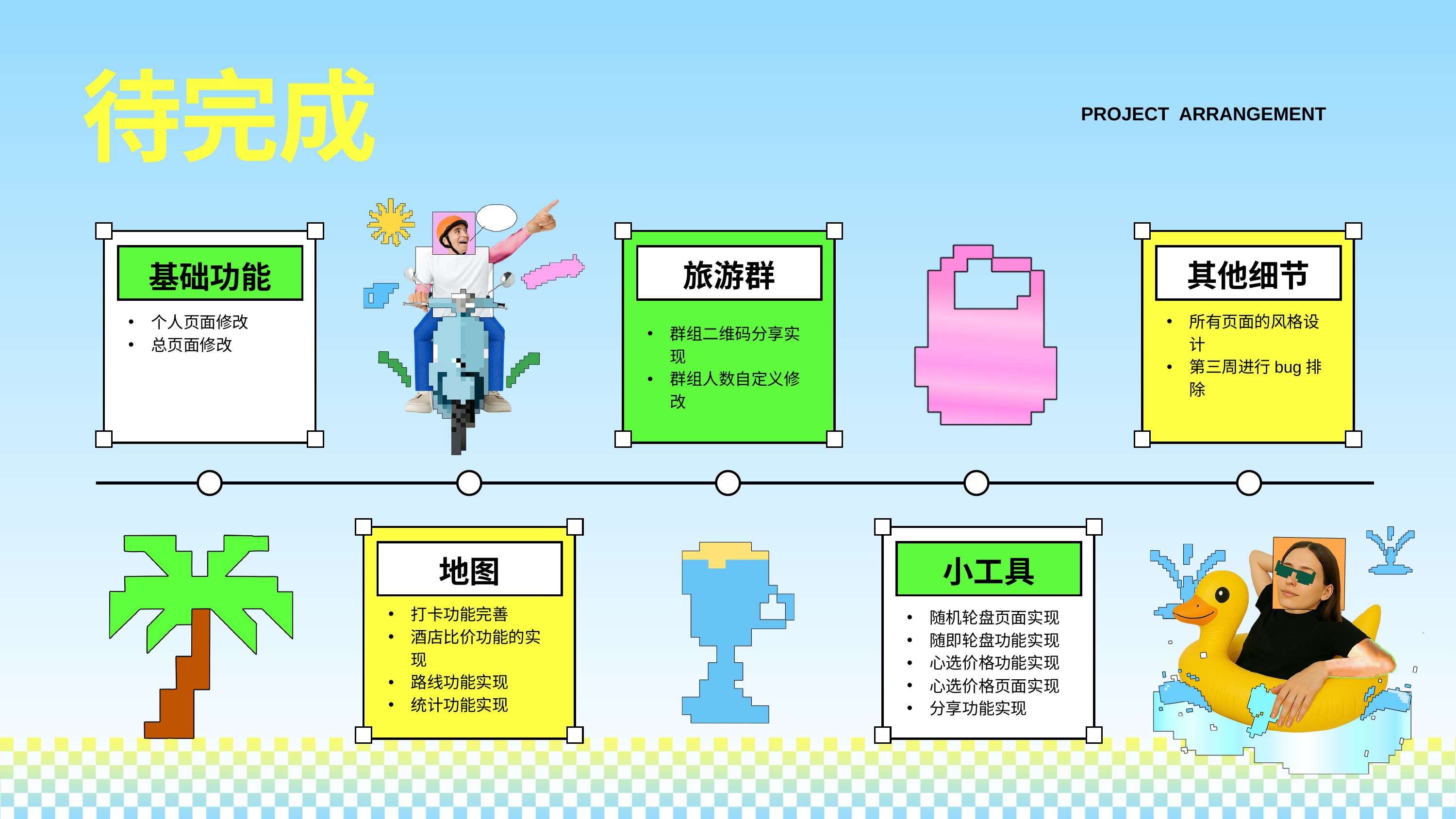

待完成
PROJECT  ARRANGEMENT

基础功能
个人页面修改
总页面修改

旅游群
其他细节
所有页面的风格设计
第三周进行bug排除

群组二维码分享实现
群组人数自定义修改

地图
小工具
打卡功能完善
酒店比价功能的实现
路线功能实现
统计功能实现
随机轮盘页面实现
随即轮盘功能实现
心选价格功能实现
心选价格页面实现
分享功能实现